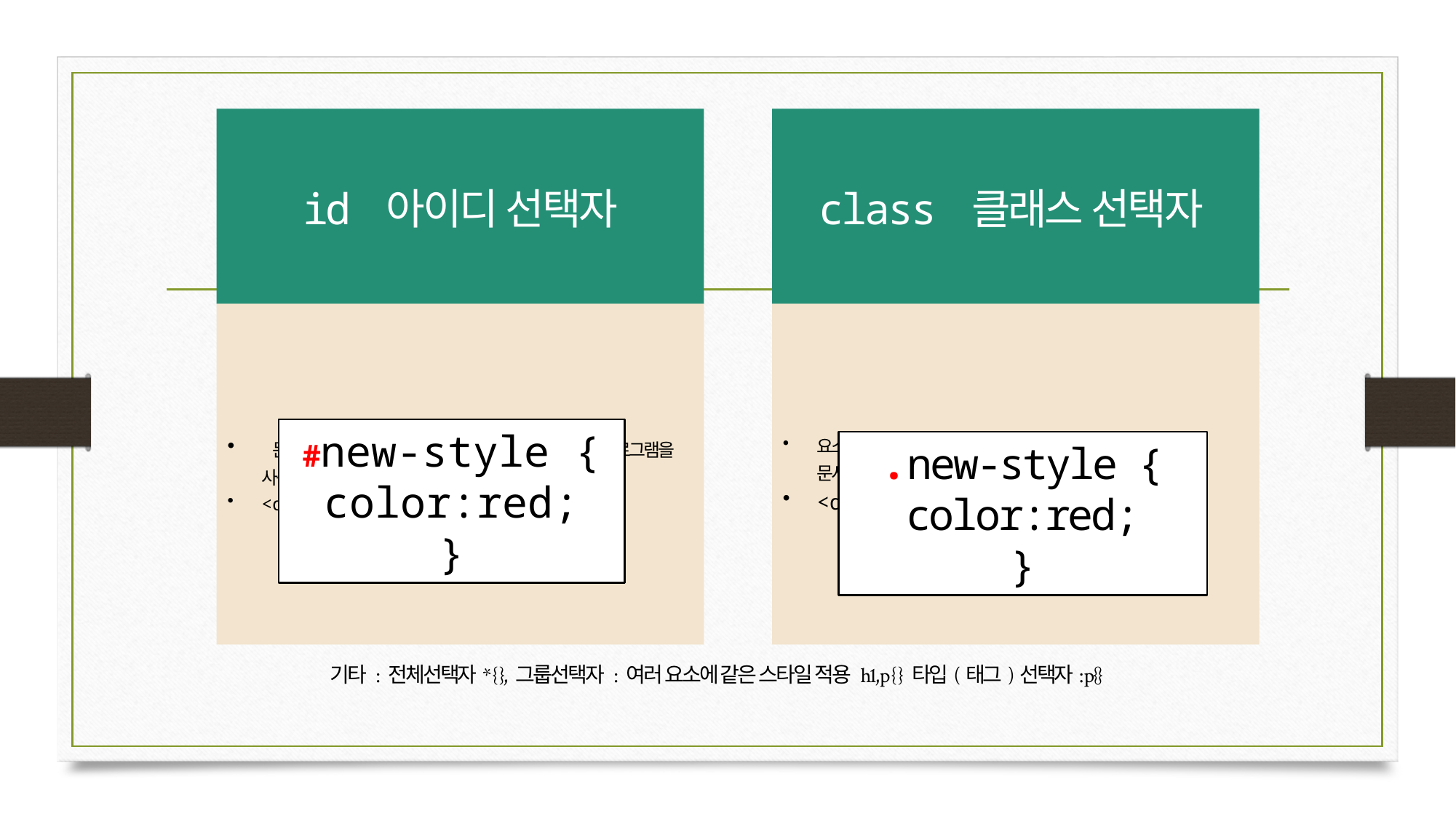

id 아이디 선택자
class 클래스 선택자
요소 하나에 클래스 스타일 2개 이상 적용할 수 있다. 즉 문서에서 여러 번 적용할 수 있다.
<div class="new-style"> 태그에
<div id="new-style"> 태그
#new-style {
color:red;
}
.new-style {
color:red;
}
기타 : 전체선택자* { }, 그룹선택자 : 여러 요소에 같은 스타일 적용 h1, p { } 타입(태그)선택자: p{}